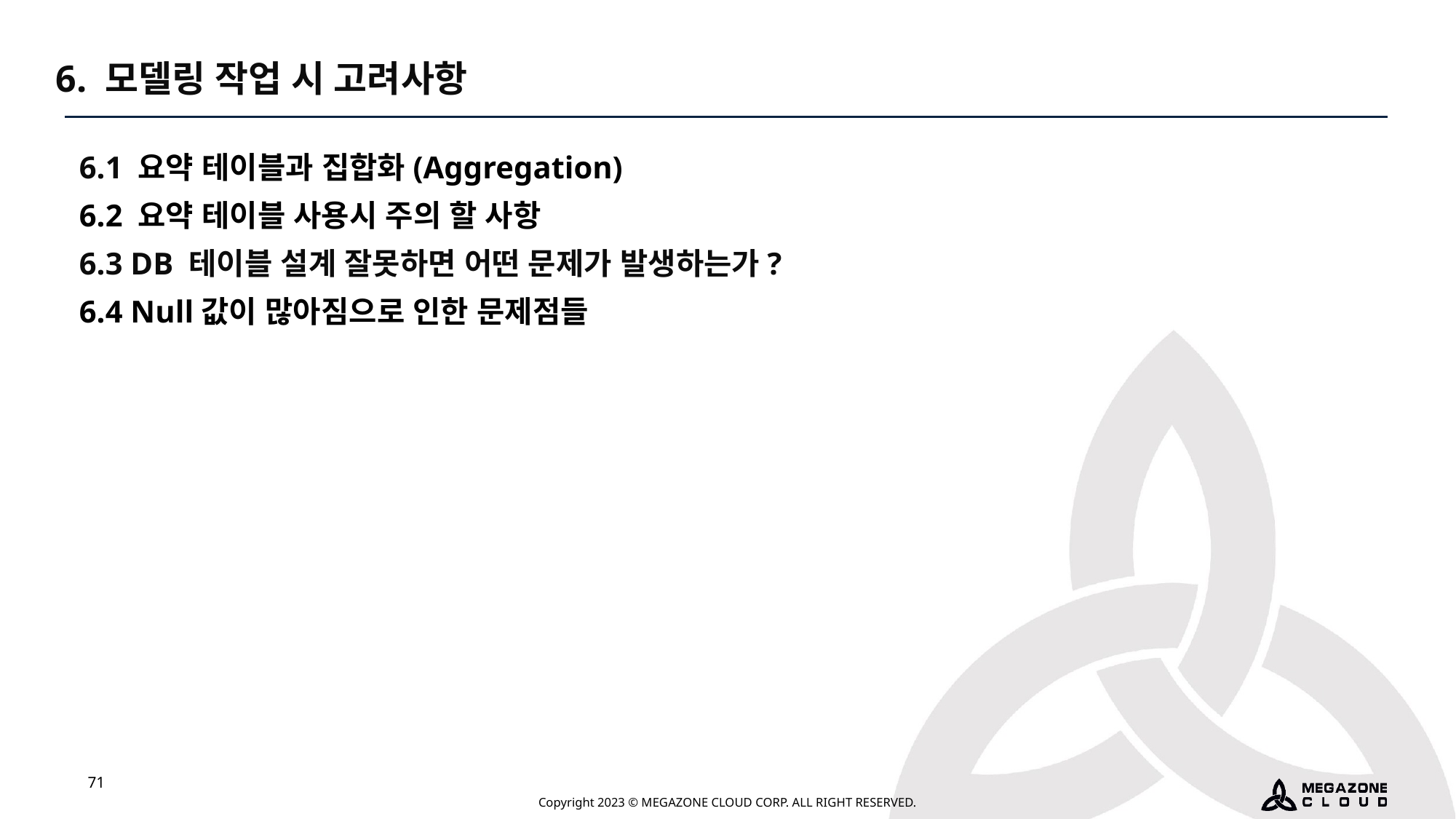

6. 모델링 작업 시 고려사항
6.1 요약 테이블과 집합화(Aggregation)
6.2 요약 테이블 사용시 주의 할 사항
6.3 DB 테이블 설계 잘못하면 어떤 문제가 발생하는가?
6.4 Null값이 많아짐으로 인한 문제점들